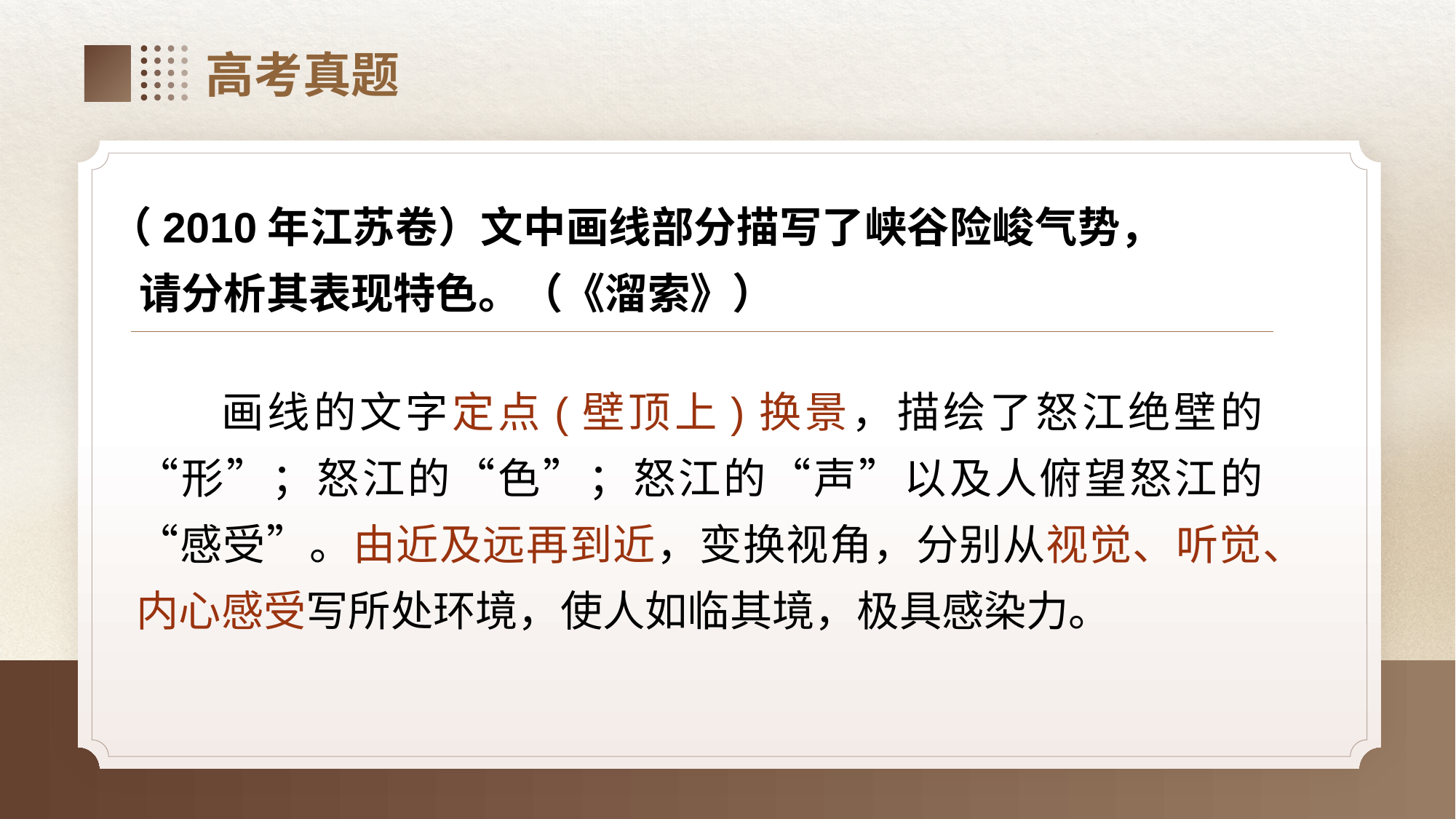

高考真题

（2010年江苏卷）文中画线部分描写了峡谷险峻气势，
  请分析其表现特色。（《溜索》）
画线的文字定点(壁顶上)换景，描绘了怒江绝壁的“形”；怒江的“色”；怒江的“声”以及人俯望怒江的“感受”。由近及远再到近，变换视角，分别从视觉、听觉、内心感受写所处环境，使人如临其境，极具感染力。